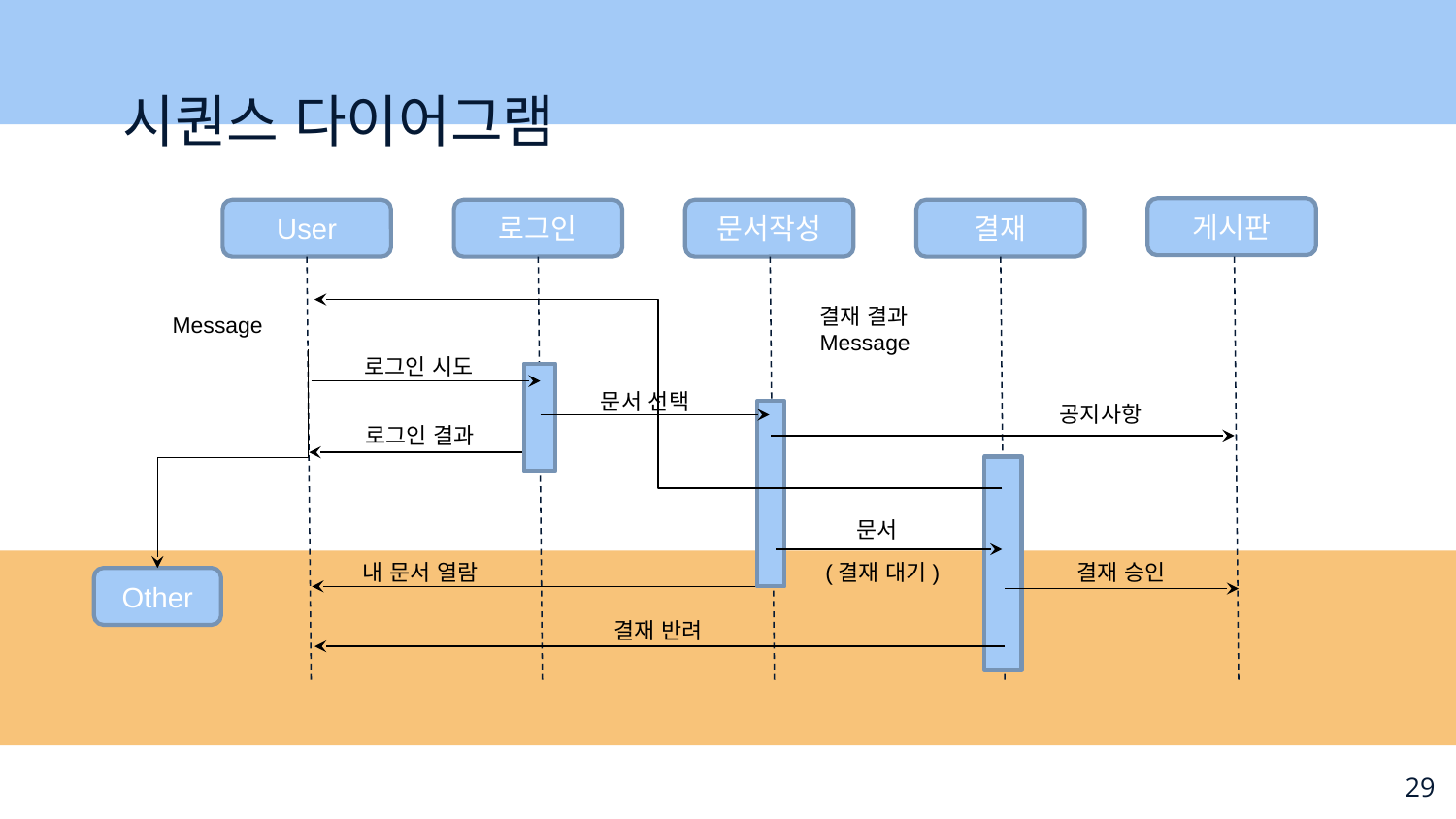

# 시퀀스 다이어그램
게시판
로그인
문서작성
결재
User
결재 결과
Message
Message
로그인 시도

문서 선택
공지사항

로그인 결과

문서
내 문서 열람
(결재 대기)
결재 승인
Other
결재 반려
29